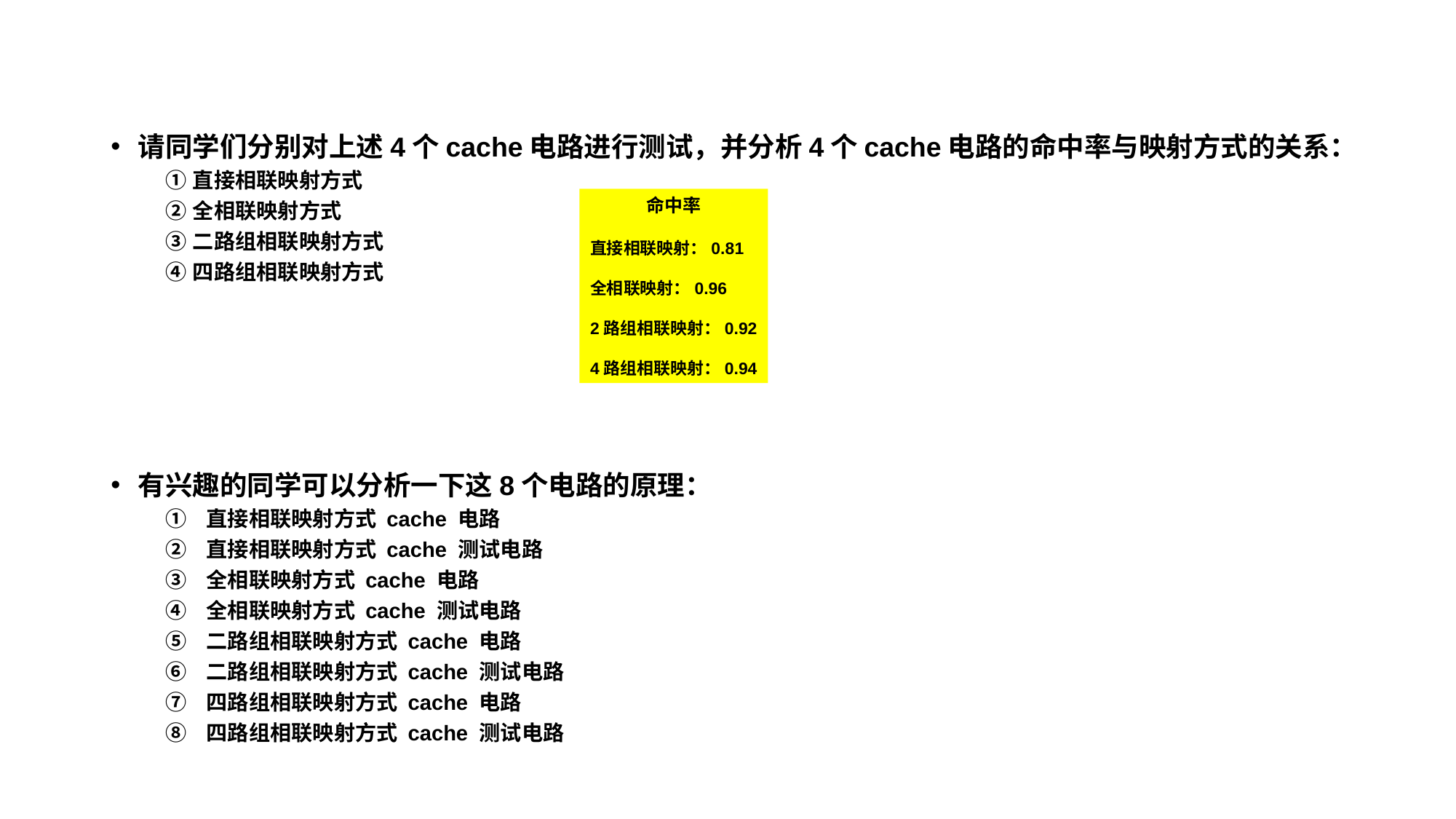

请同学们分别对上述4个cache电路进行测试，并分析4个cache电路的命中率与映射方式的关系：
直接相联映射方式
全相联映射方式
二路组相联映射方式
四路组相联映射方式

有兴趣的同学可以分析一下这8个电路的原理：
直接相联映射方式 cache 电路
直接相联映射方式 cache 测试电路
全相联映射方式 cache 电路
全相联映射方式 cache 测试电路
二路组相联映射方式 cache 电路
二路组相联映射方式 cache 测试电路
四路组相联映射方式 cache 电路
四路组相联映射方式 cache 测试电路

命中率

直接相联映射：0.81

全相联映射：0.96

2路组相联映射：0.92

4路组相联映射：0.94